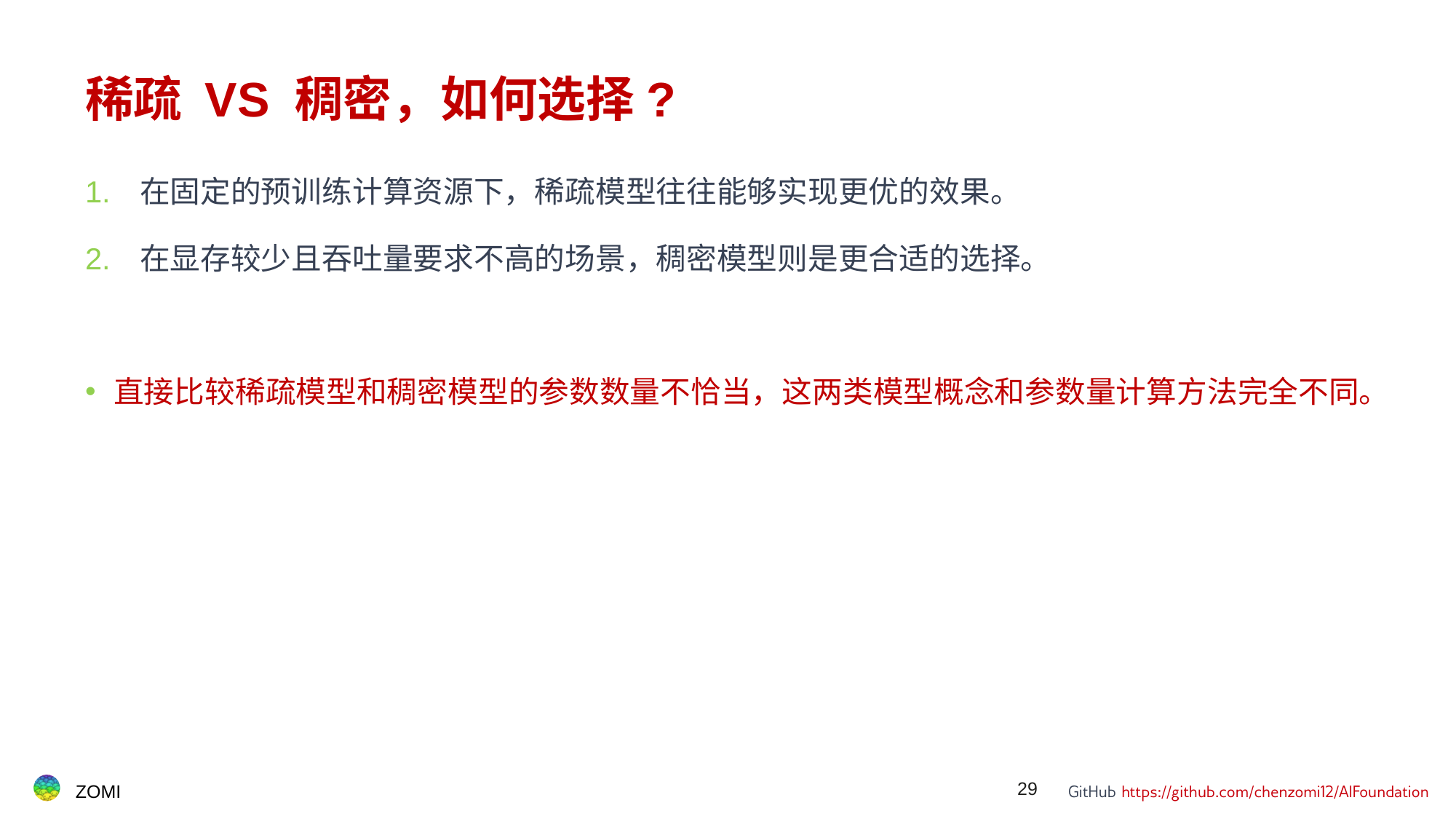

# 稀疏 VS 稠密，如何选择?
在固定的预训练计算资源下，稀疏模型往往能够实现更优的效果。
在显存较少且吞吐量要求不高的场景，稠密模型则是更合适的选择。

直接比较稀疏模型和稠密模型的参数数量不恰当，这两类模型概念和参数量计算方法完全不同。